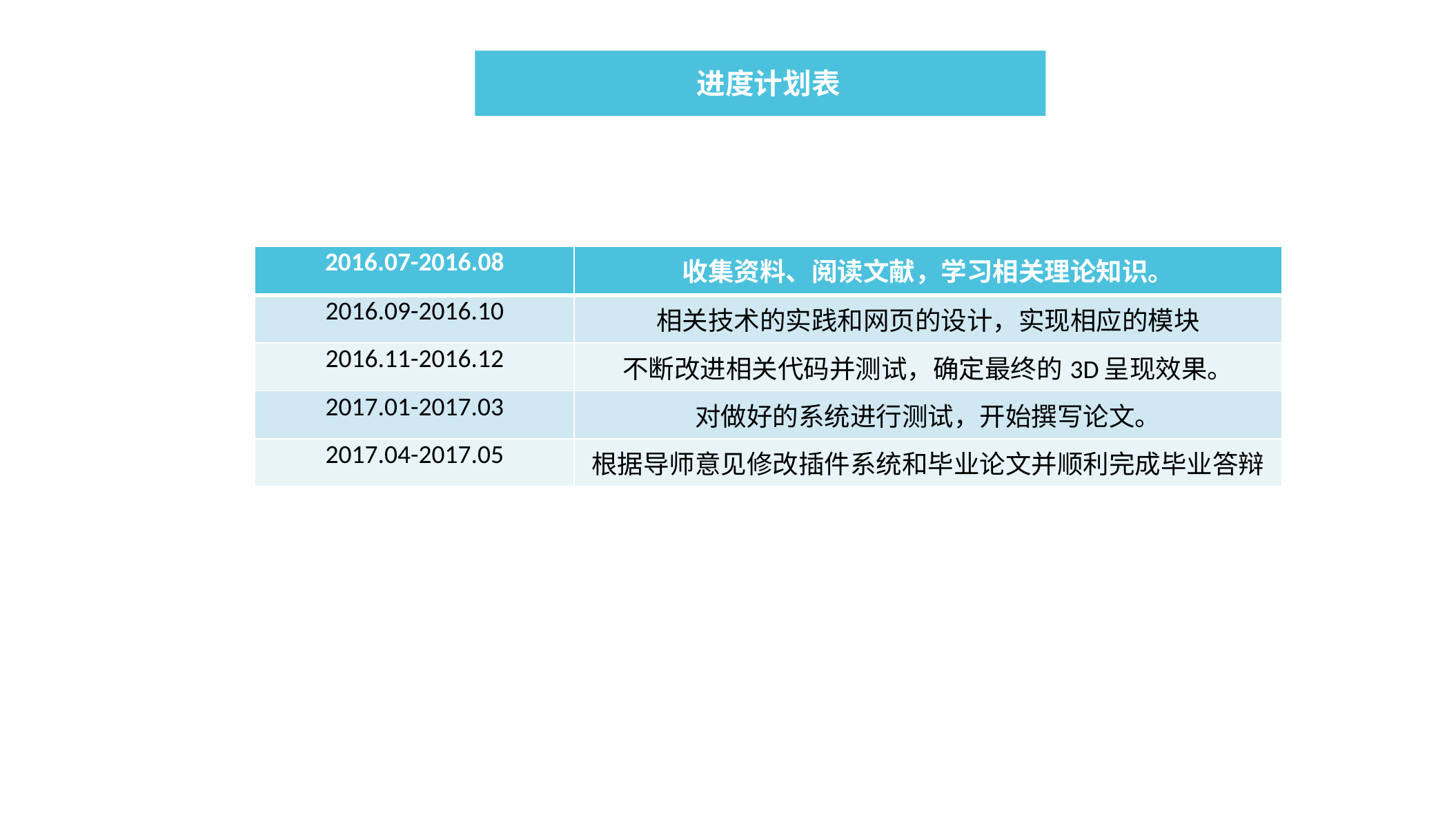

进度计划表
| 2016.07-2016.08 | 收集资料、阅读文献，学习相关理论知识。 |
| --- | --- |
| 2016.09-2016.10 | 相关技术的实践和网页的设计，实现相应的模块 |
| 2016.11-2016.12 | 不断改进相关代码并测试，确定最终的3D呈现效果。 |
| 2017.01-2017.03 | 对做好的系统进行测试，开始撰写论文。 |
| 2017.04-2017.05 | 根据导师意见修改插件系统和毕业论文并顺利完成毕业答辩 |